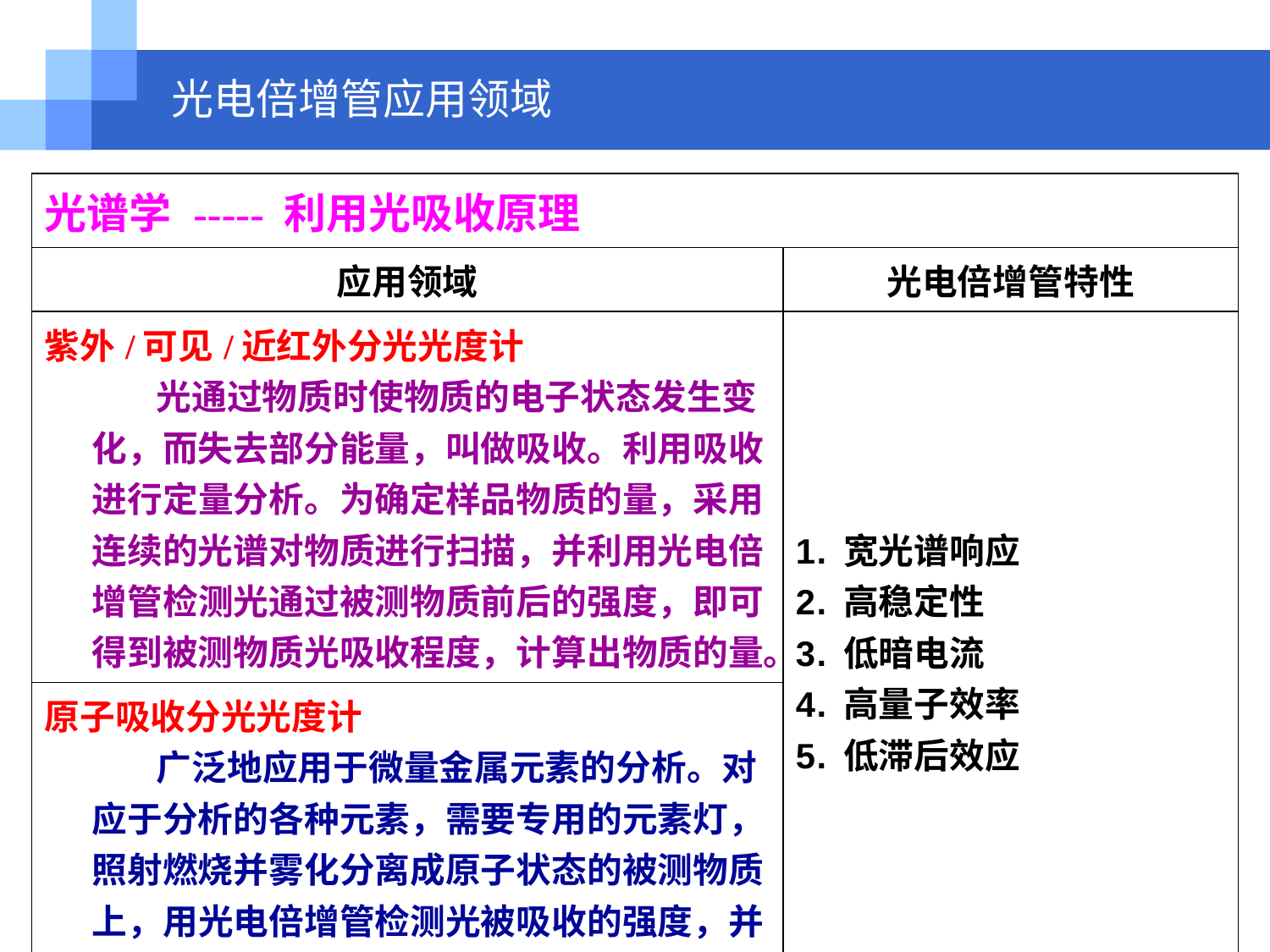

# 光电倍增管应用领域
| 光谱学 ----- 利用光吸收原理 |  |
| --- | --- |
| 应用领域 | 光电倍增管特性 |
| 紫外/可见/近红外分光光度计 光通过物质时使物质的电子状态发生变化，而失去部分能量，叫做吸收。利用吸收进行定量分析。为确定样品物质的量，采用连续的光谱对物质进行扫描，并利用光电倍增管检测光通过被测物质前后的强度，即可得到被测物质光吸收程度，计算出物质的量。 | 宽光谱响应 高稳定性 低暗电流 高量子效率 低滞后效应 |
| 原子吸收分光光度计 广泛地应用于微量金属元素的分析。对应于分析的各种元素，需要专用的元素灯，照射燃烧并雾化分离成原子状态的被测物质上，用光电倍增管检测光被吸收的强度，并与预先得到的标准样品比较。 |  |